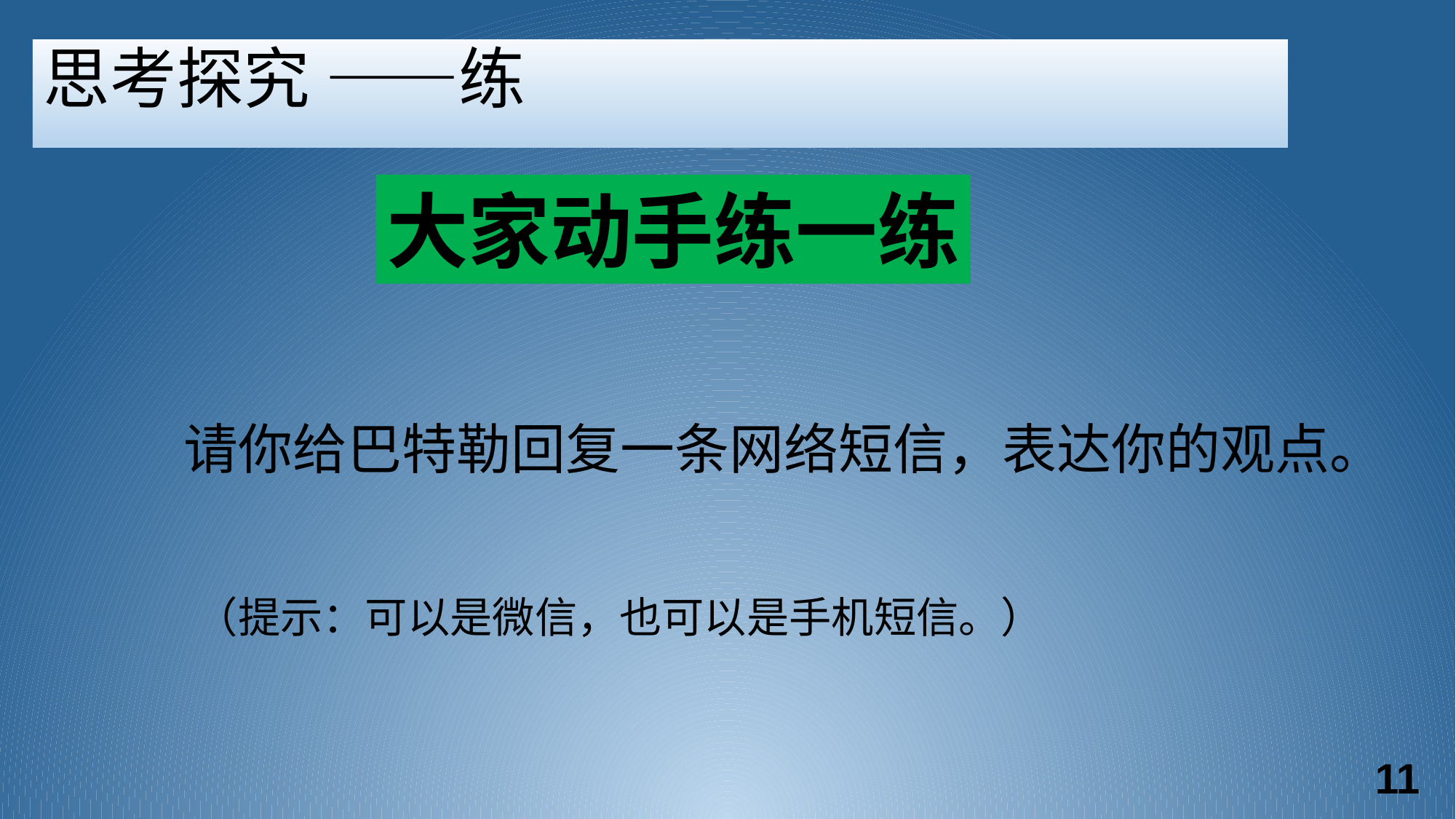

思考探究 ——练

大家动手练一练
请你给巴特勒回复一条网络短信，表达你的观点。
（提示：可以是微信，也可以是手机短信。）
11